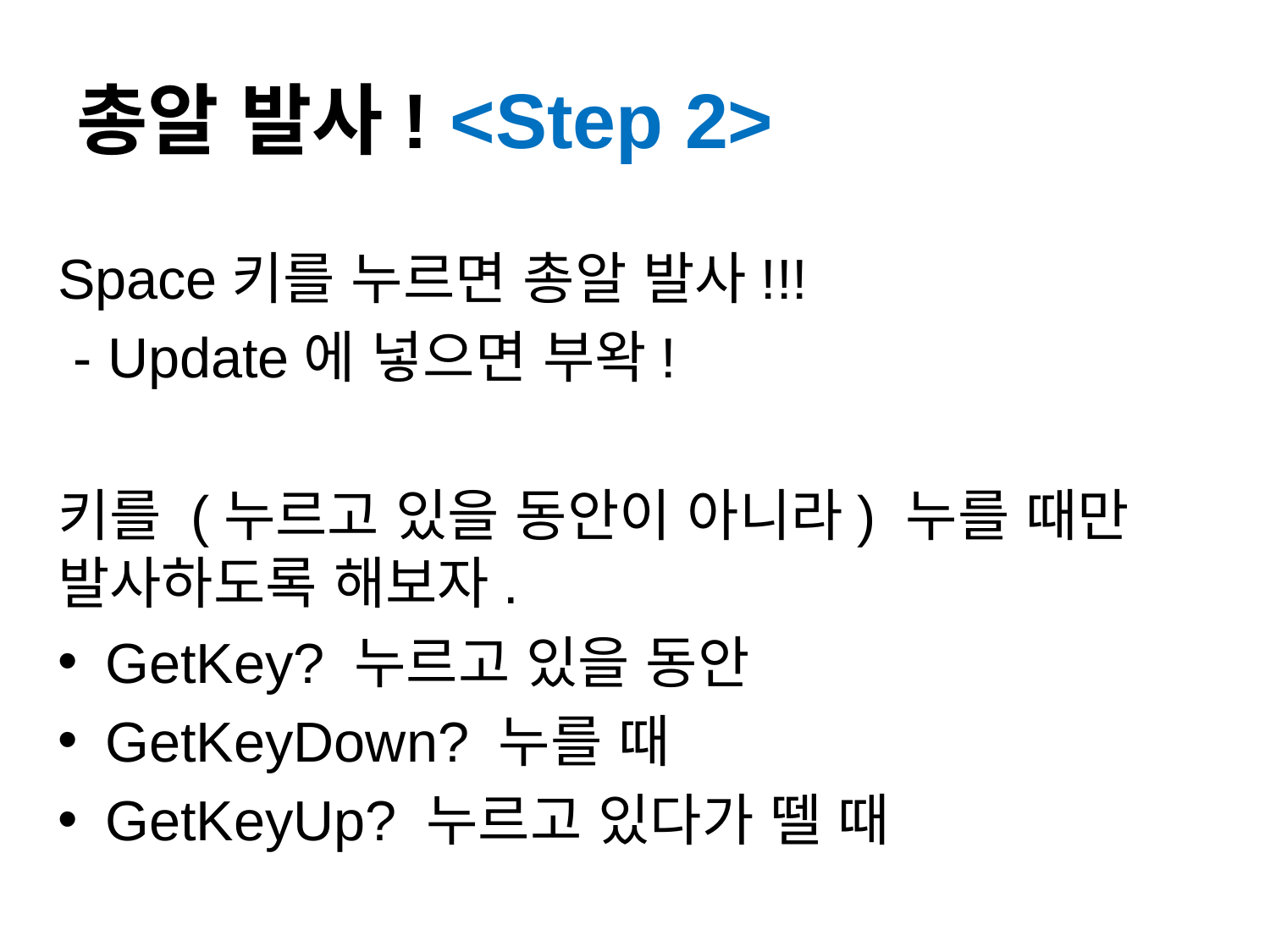

# 총알 발사! <Step 2>
Space키를 누르면 총알 발사!!!
 - Update에 넣으면 부왁!

키를 (누르고 있을 동안이 아니라) 누를 때만 발사하도록 해보자.
GetKey? 누르고 있을 동안
GetKeyDown? 누를 때
GetKeyUp? 누르고 있다가 뗄 때